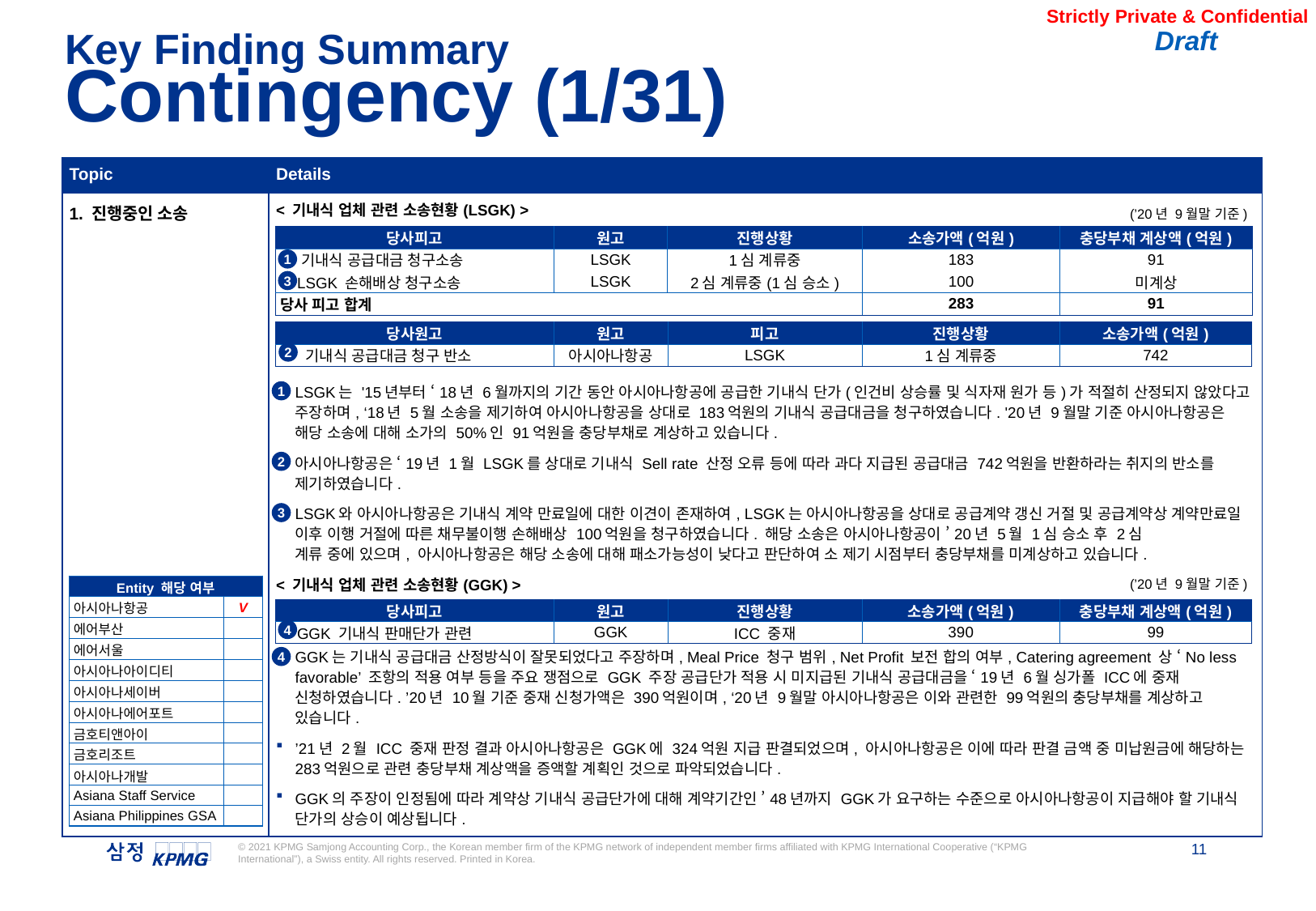

Key Finding Summary
Contingency (1/31)
| Topic | Details |
| --- | --- |
| 1. 진행중인 소송 | < 기내식 업체 관련 소송현황(LSGK) > LSGK는 '15년부터 ‘18년 6월까지의 기간 동안 아시아나항공에 공급한 기내식 단가(인건비 상승률 및 식자재 원가 등)가 적절히 산정되지 않았다고 주장하며, ‘18년 5월 소송을 제기하여 아시아나항공을 상대로 183억원의 기내식 공급대금을 청구하였습니다. '20년 9월말 기준 아시아나항공은 해당 소송에 대해 소가의 50%인 91억원을 충당부채로 계상하고 있습니다. 아시아나항공은 ‘19년 1월 LSGK를 상대로 기내식 Sell rate 산정 오류 등에 따라 과다 지급된 공급대금 742억원을 반환하라는 취지의 반소를 제기하였습니다. LSGK와 아시아나항공은 기내식 계약 만료일에 대한 이견이 존재하여, LSGK는 아시아나항공을 상대로 공급계약 갱신 거절 및 공급계약상 계약만료일 이후 이행 거절에 따른 채무불이행 손해배상 100억원을 청구하였습니다. 해당 소송은 아시아나항공이 ’20년 5월 1심 승소 후 2심 계류 중에 있으며, 아시아나항공은 해당 소송에 대해 패소가능성이 낮다고 판단하여 소 제기 시점부터 충당부채를 미계상하고 있습니다. < 기내식 업체 관련 소송현황(GGK) > GGK는 기내식 공급대금 산정방식이 잘못되었다고 주장하며, Meal Price 청구 범위, Net Profit 보전 합의 여부, Catering agreement 상 ‘No less favorable’ 조항의 적용 여부 등을 주요 쟁점으로 GGK 주장 공급단가 적용 시 미지급된 기내식 공급대금을 ‘19년 6월 싱가폴 ICC에 중재 신청하였습니다. ’20년 10월 기준 중재 신청가액은 390억원이며, ‘20년 9월말 아시아나항공은 이와 관련한 99억원의 충당부채를 계상하고 있습니다. ’21년 2월 ICC 중재 판정 결과 아시아나항공은 GGK에 324억원 지급 판결되었으며, 아시아나항공은 이에 따라 판결 금액 중 미납원금에 해당하는 283억원으로 관련 충당부채 계상액을 증액할 계획인 것으로 파악되었습니다. GGK의 주장이 인정됨에 따라 계약상 기내식 공급단가에 대해 계약기간인 ’48년까지 GGK가 요구하는 수준으로 아시아나항공이 지급해야 할 기내식 단가의 상승이 예상됩니다. |
(’20년 9월말 기준)
| 당사피고 | 원고 | 진행상황 | 소송가액(억원) | 충당부채 계상액(억원) |
| --- | --- | --- | --- | --- |
| 기내식 공급대금 청구소송 | LSGK | 1심 계류중 | 183 | 91 |
| LSGK 손해배상 청구소송 | LSGK | 2심 계류중(1심 승소) | 100 | 미계상 |
| 당사 피고 합계 |  |  | 283 | 91 |
1
3
| 당사원고 | 원고 | 피고 | 진행상황 | 소송가액(억원) |
| --- | --- | --- | --- | --- |
| 기내식 공급대금 청구 반소 | 아시아나항공 | LSGK | 1심 계류중 | 742 |
2
1
2
3
(’20년 9월말 기준)
| Entity 해당 여부 |  |
| --- | --- |
| 아시아나항공 | V |
| 에어부산 |  |
| 에어서울 |  |
| 아시아나아이디티 |  |
| 아시아나세이버 |  |
| 아시아나에어포트 |  |
| 금호티앤아이 |  |
| 금호리조트 |  |
| 아시아나개발 |  |
| Asiana Staff Service |  |
| Asiana Philippines GSA |  |
| 당사피고 | 원고 | 진행상황 | 소송가액(억원) | 충당부채 계상액(억원) |
| --- | --- | --- | --- | --- |
| GGK 기내식 판매단가 관련 | GGK | ICC 중재 | 390 | 99 |
4
4